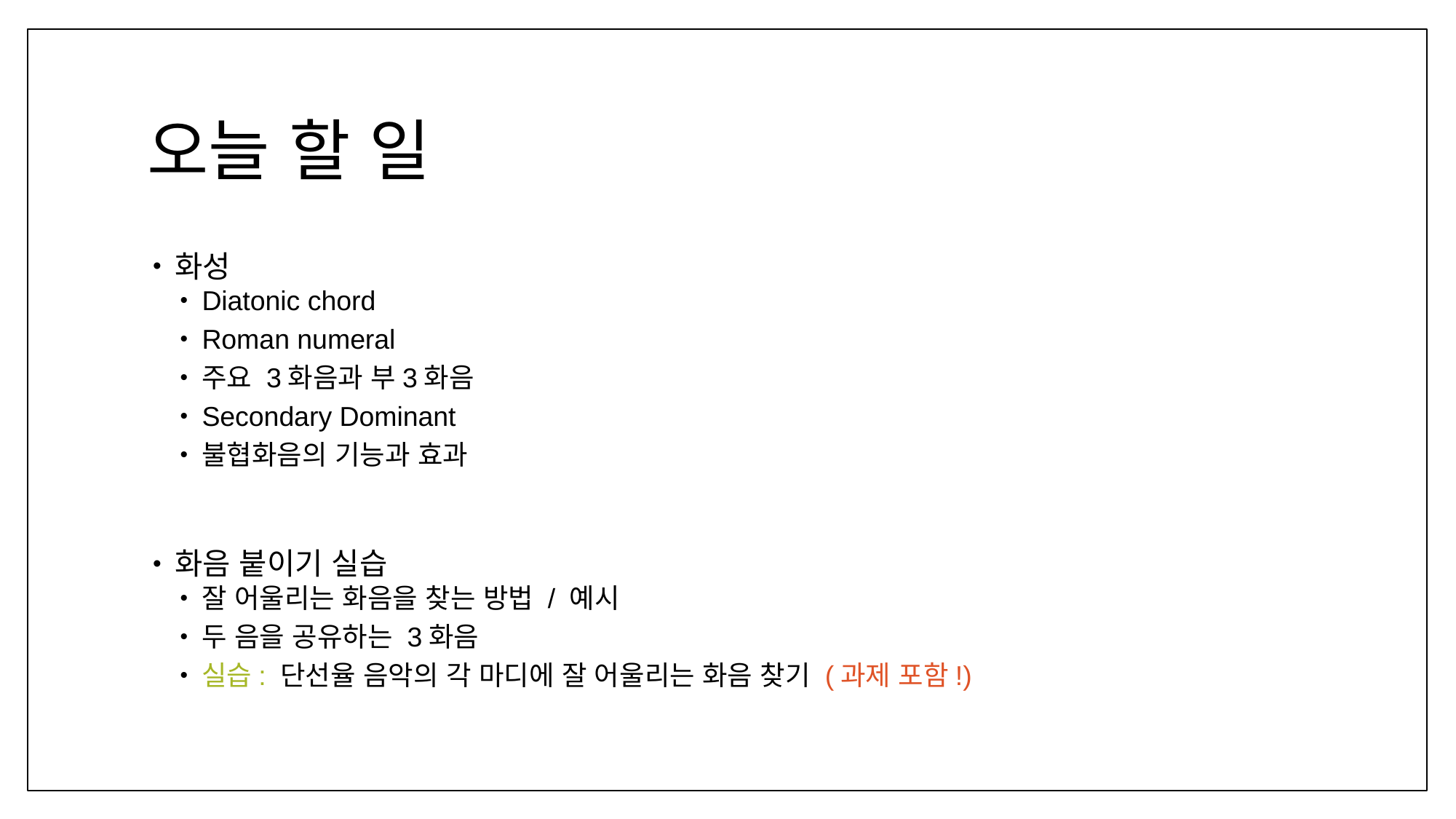

# 오늘 할 일
화성
Diatonic chord
Roman numeral
주요 3화음과 부3화음
Secondary Dominant
불협화음의 기능과 효과

화음 붙이기 실습
잘 어울리는 화음을 찾는 방법 / 예시
두 음을 공유하는 3화음
실습: 단선율 음악의 각 마디에 잘 어울리는 화음 찾기 (과제 포함!)